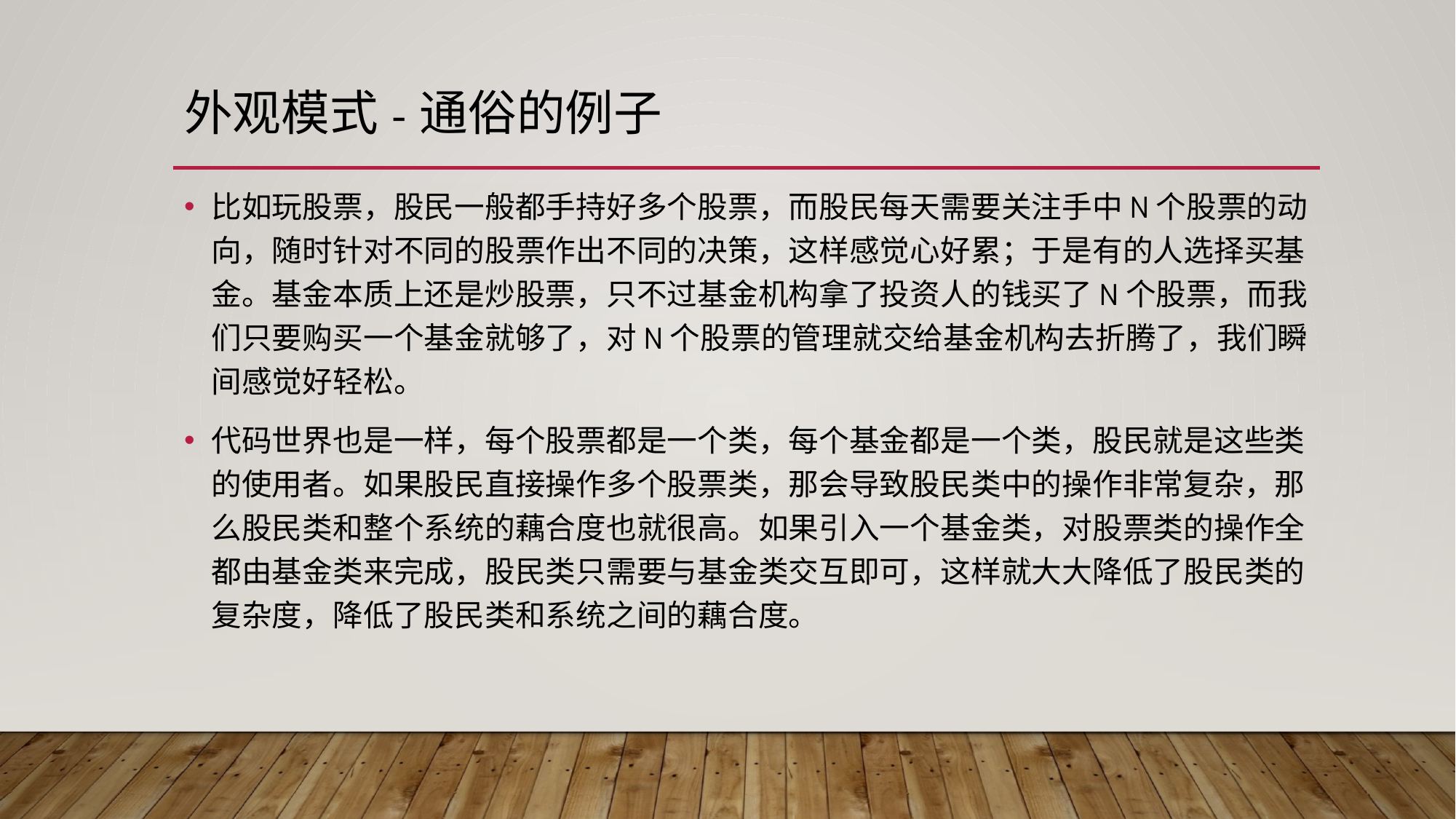

# 外观模式-通俗的例子
比如玩股票，股民一般都手持好多个股票，而股民每天需要关注手中N个股票的动向，随时针对不同的股票作出不同的决策，这样感觉心好累；于是有的人选择买基金。基金本质上还是炒股票，只不过基金机构拿了投资人的钱买了N个股票，而我们只要购买一个基金就够了，对N个股票的管理就交给基金机构去折腾了，我们瞬间感觉好轻松。
代码世界也是一样，每个股票都是一个类，每个基金都是一个类，股民就是这些类的使用者。如果股民直接操作多个股票类，那会导致股民类中的操作非常复杂，那么股民类和整个系统的藕合度也就很高。如果引入一个基金类，对股票类的操作全都由基金类来完成，股民类只需要与基金类交互即可，这样就大大降低了股民类的复杂度，降低了股民类和系统之间的藕合度。